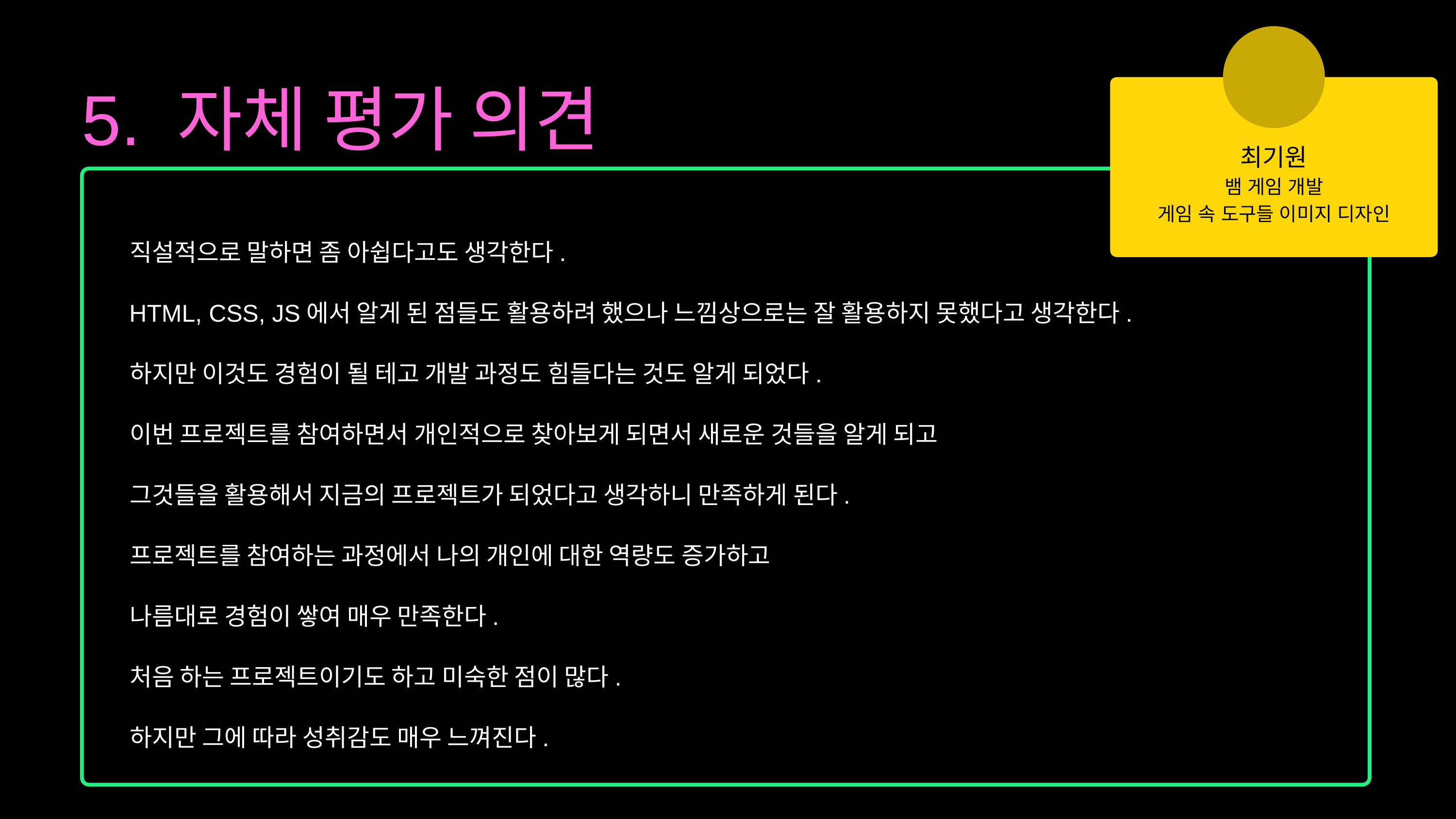

최기원
뱀 게임 개발
게임 속 도구들 이미지 디자인
5. 자체 평가 의견

    직설적으로 말하면 좀 아쉽다고도 생각한다.
    HTML, CSS, JS에서 알게 된 점들도 활용하려 했으나 느낌상으로는 잘 활용하지 못했다고 생각한다.
    하지만 이것도 경험이 될 테고 개발 과정도 힘들다는 것도 알게 되었다.
    이번 프로젝트를 참여하면서 개인적으로 찾아보게 되면서 새로운 것들을 알게 되고
    그것들을 활용해서 지금의 프로젝트가 되었다고 생각하니 만족하게 된다.
    프로젝트를 참여하는 과정에서 나의 개인에 대한 역량도 증가하고
    나름대로 경험이 쌓여 매우 만족한다.
    처음 하는 프로젝트이기도 하고 미숙한 점이 많다.
    하지만 그에 따라 성취감도 매우 느껴진다.